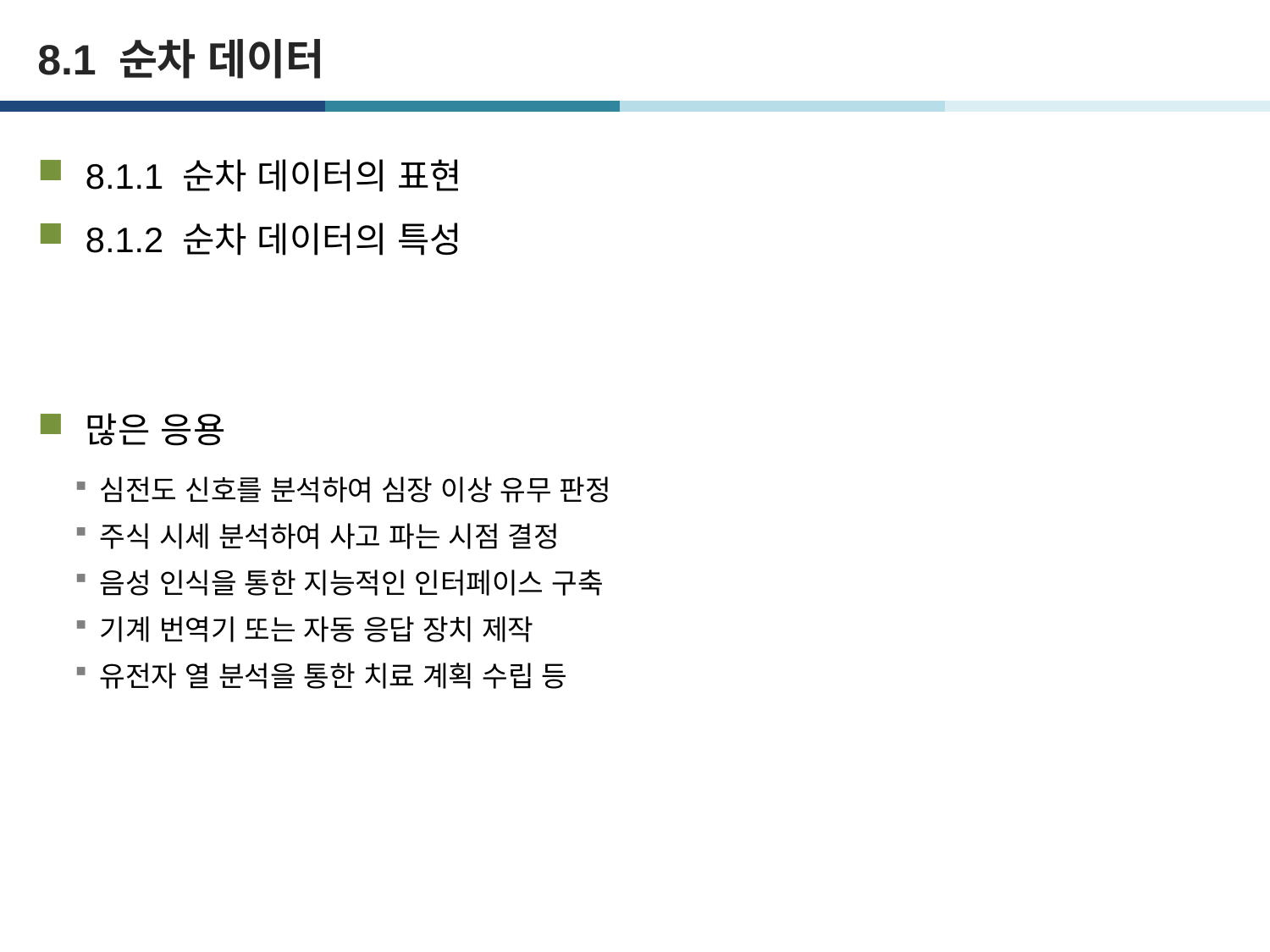

# 8.1 순차 데이터
8.1.1 순차 데이터의 표현
8.1.2 순차 데이터의 특성

많은 응용
심전도 신호를 분석하여 심장 이상 유무 판정
주식 시세 분석하여 사고 파는 시점 결정
음성 인식을 통한 지능적인 인터페이스 구축
기계 번역기 또는 자동 응답 장치 제작
유전자 열 분석을 통한 치료 계획 수립 등